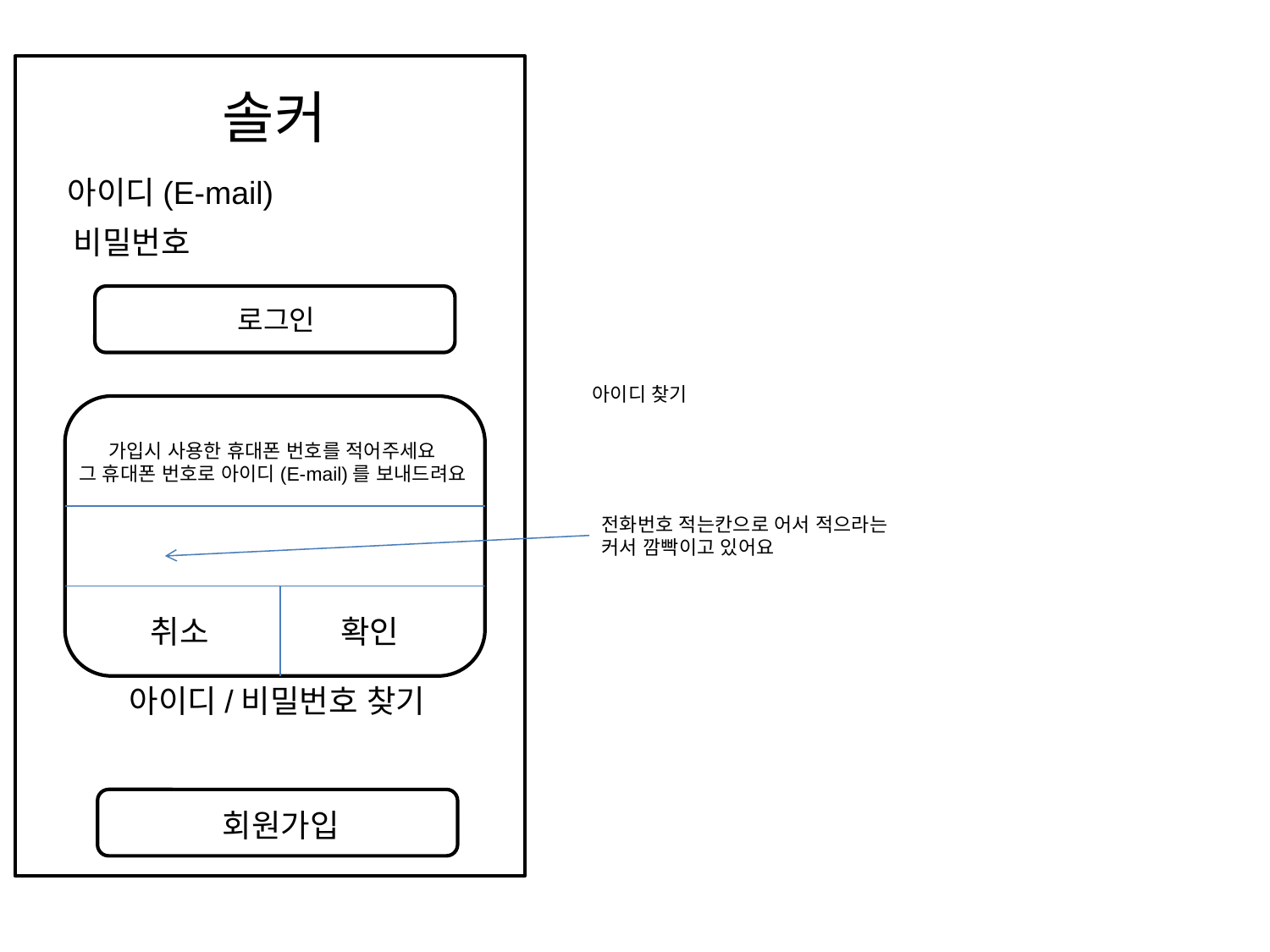

솔커
아이디(E-mail)
비밀번호

로그인
아이디 찾기

가입시 사용한 휴대폰 번호를 적어주세요
그 휴대폰 번호로 아이디(E-mail)를 보내드려요

페이스북 계정으로 로그인

전화번호 적는칸으로 어서 적으라는
커서 깜빡이고 있어요
카카오톡 계정으로 로그인

네이버메일 계정으로 로그인
취소
확인
아이디/비밀번호 찾기

회원가입